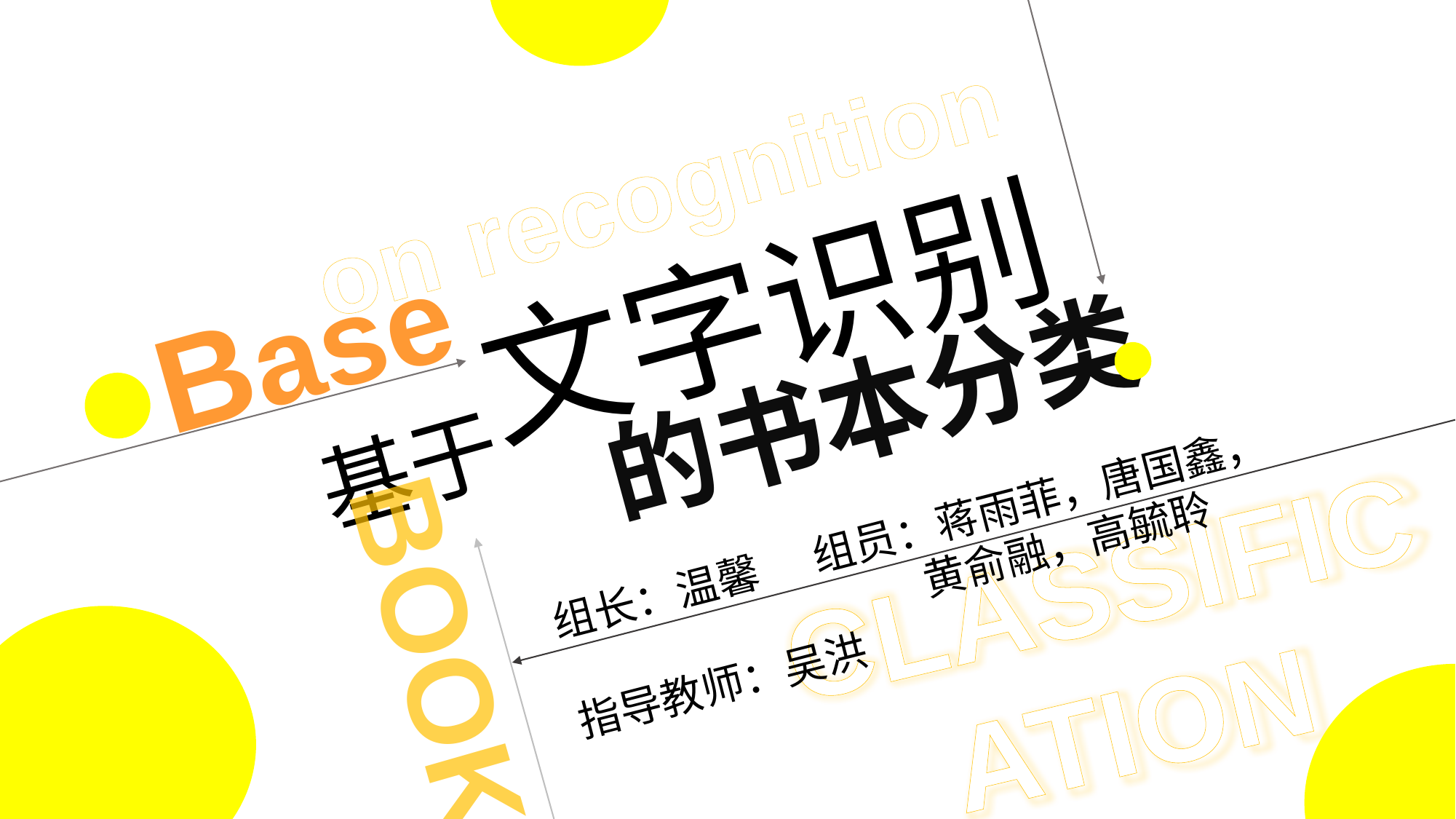

on recognition
       文字识别
Base
 的书本分类

基于
组长：温馨      组员：蒋雨菲，唐国鑫，
                                      黄俞融，高毓聆
指导教师：吴洪
CLASSIFICATION
BOOK